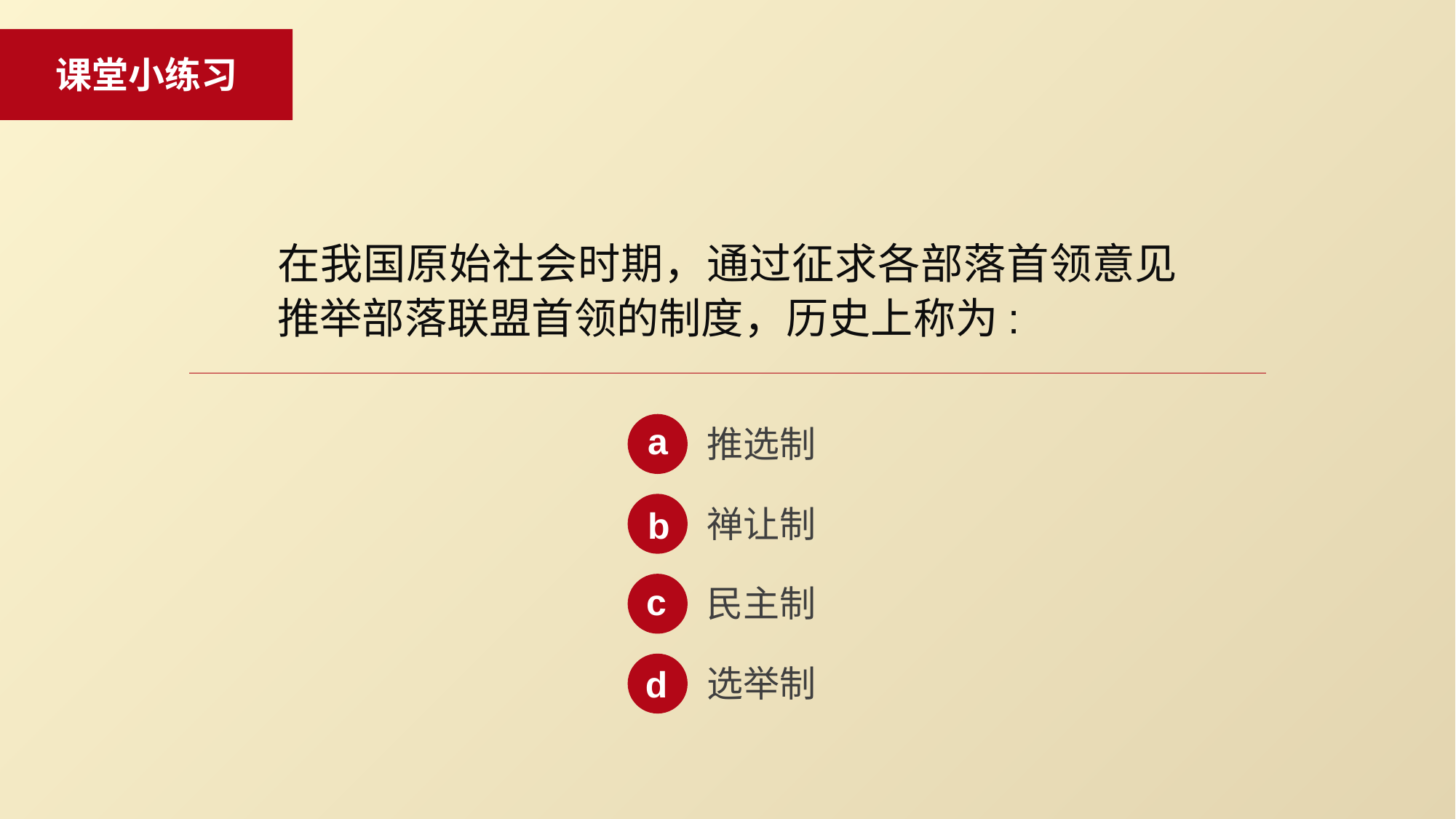

课堂小练习
在我国原始社会时期，通过征求各部落首领意见推举部落联盟首领的制度，历史上称为:
a

推选制

b
禅让制
c

民主制

d
选举制